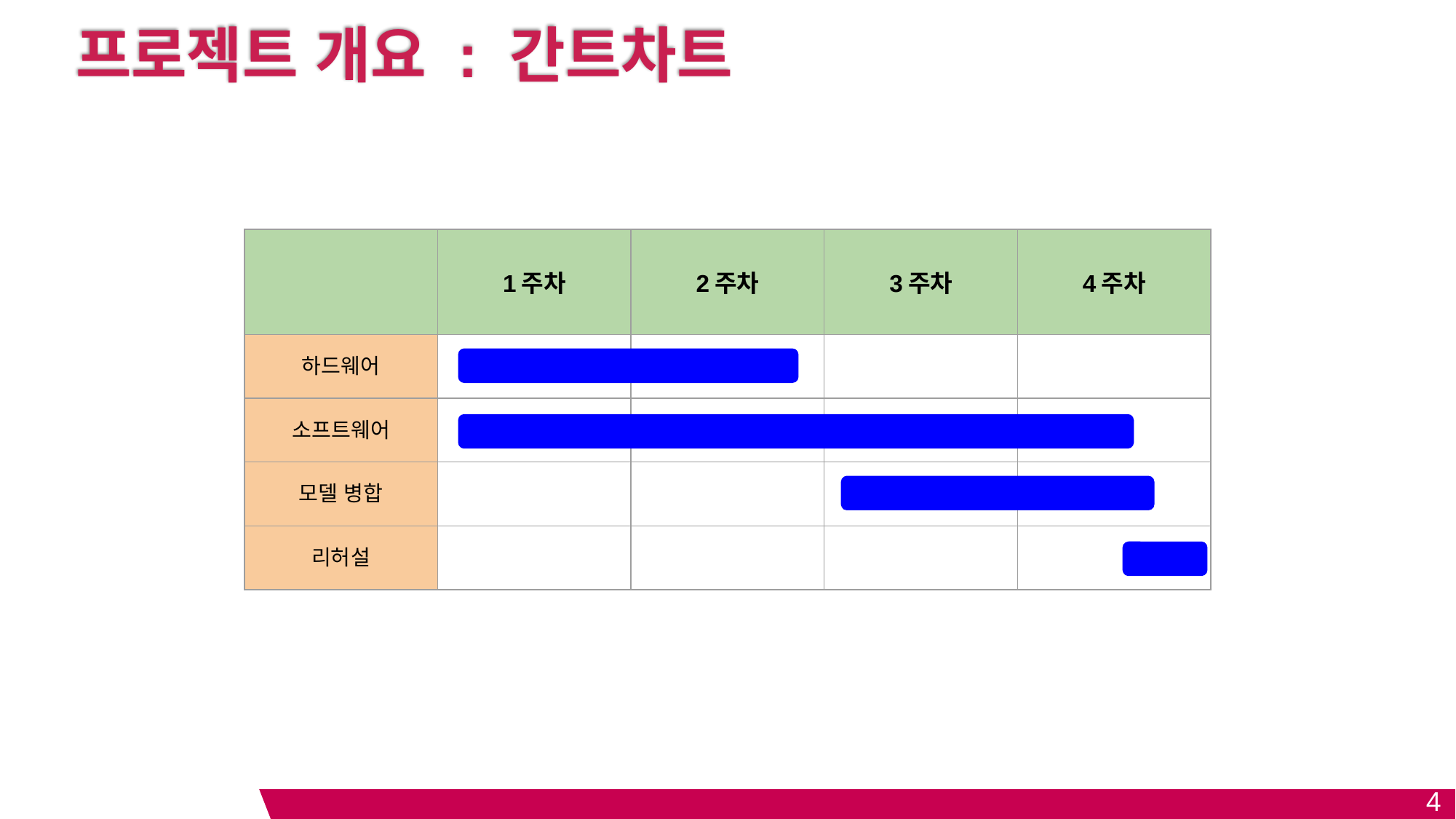

# 프로젝트 개요 : 간트차트
|  | 1주차 | 2주차 | 3주차 | 4주차 |
| --- | --- | --- | --- | --- |
| 하드웨어 |  |  |  |  |
| 소프트웨어 |  |  |  |  |
| 모델 병합 |  |  |  |  |
| 리허설 |  |  |  |  |

4